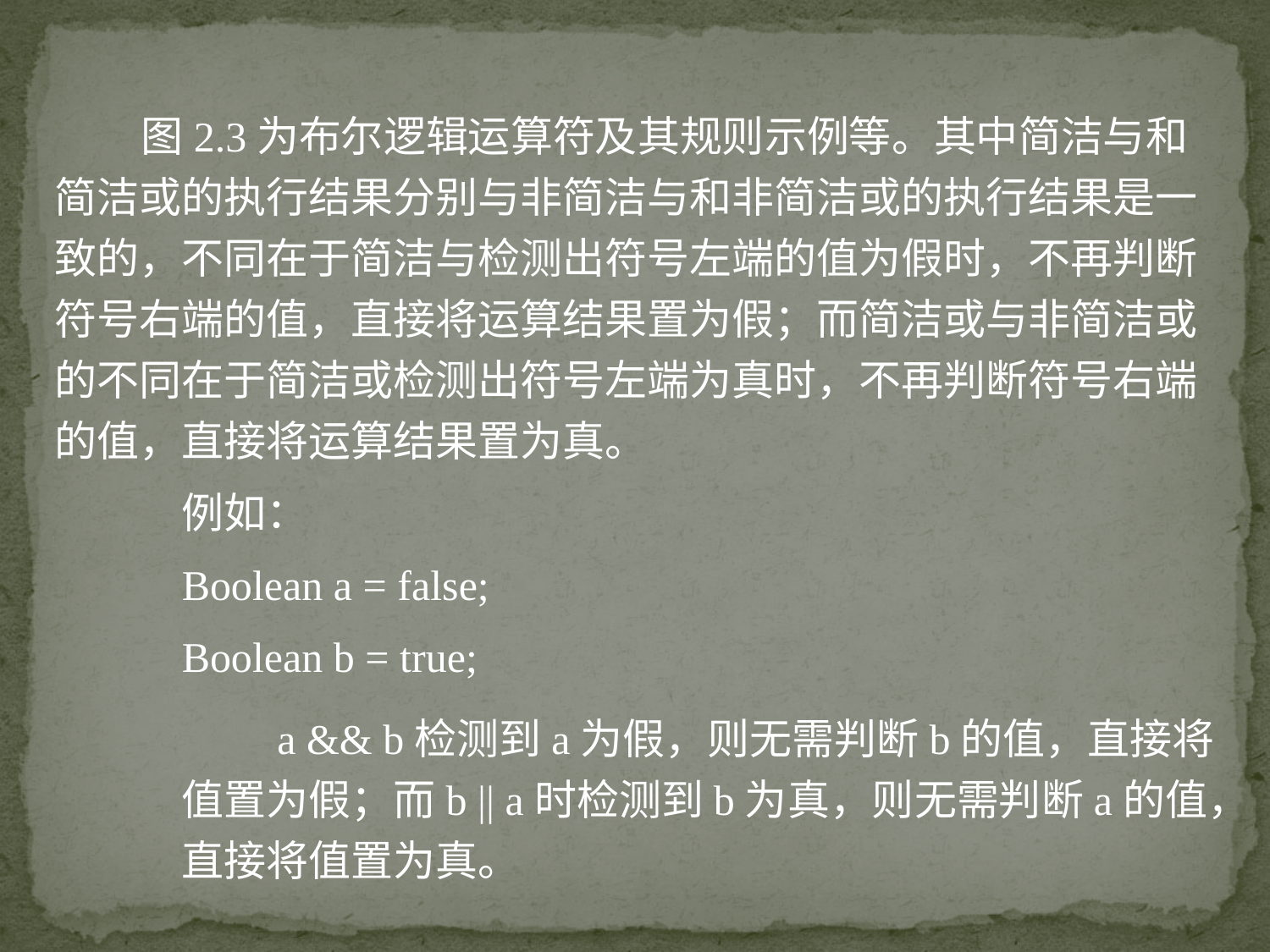

图2.3为布尔逻辑运算符及其规则示例等。其中简洁与和简洁或的执行结果分别与非简洁与和非简洁或的执行结果是一致的，不同在于简洁与检测出符号左端的值为假时，不再判断符号右端的值，直接将运算结果置为假；而简洁或与非简洁或的不同在于简洁或检测出符号左端为真时，不再判断符号右端的值，直接将运算结果置为真。
例如：
Boolean a = false;
Boolean b = true;
         a && b检测到a为假，则无需判断b的值，直接将值置为假；而b || a时检测到b为真，则无需判断a的值，直接将值置为真。